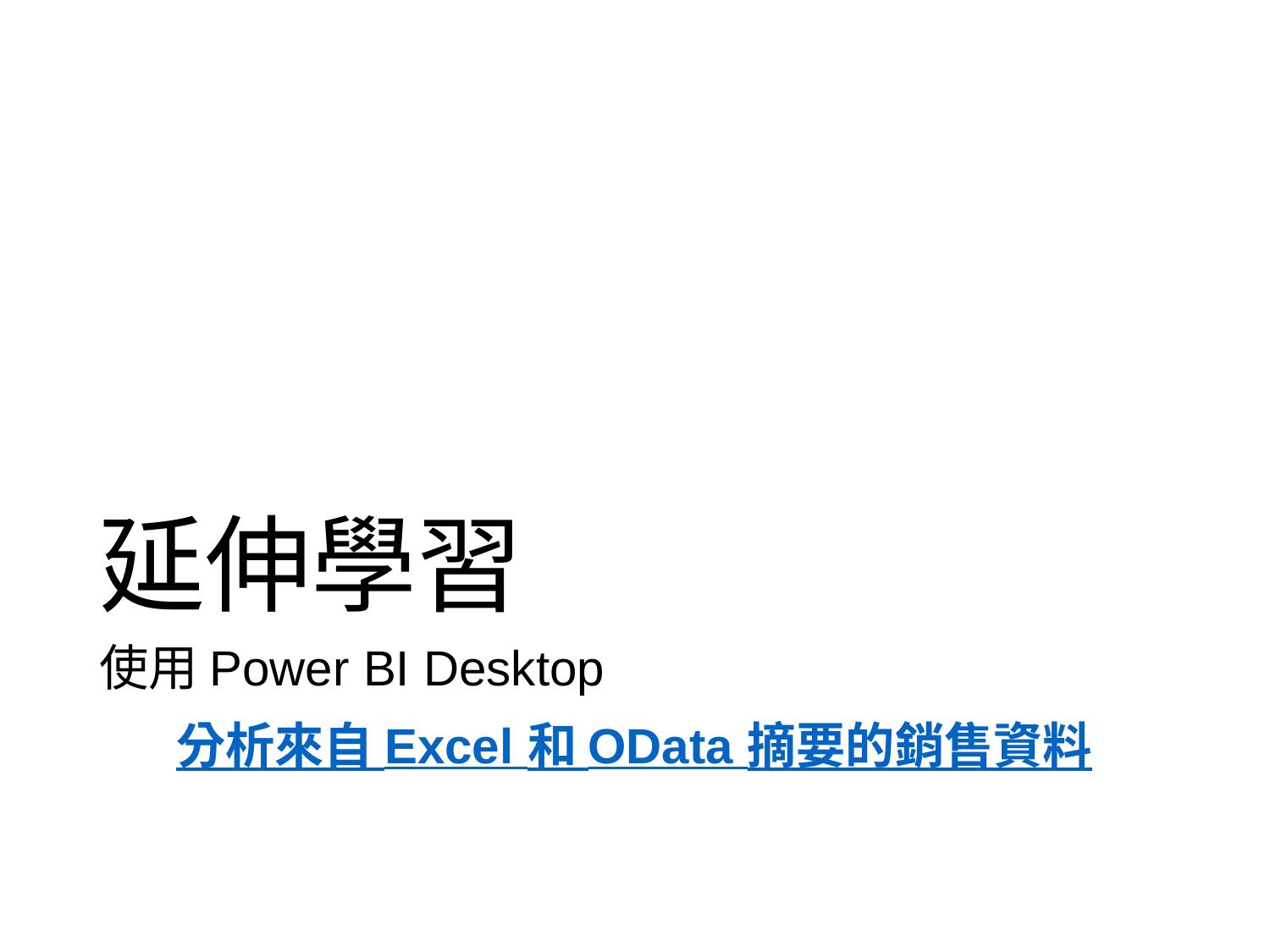

# 延伸學習
使用Power BI Desktop
分析來自 Excel 和 OData 摘要的銷售資料